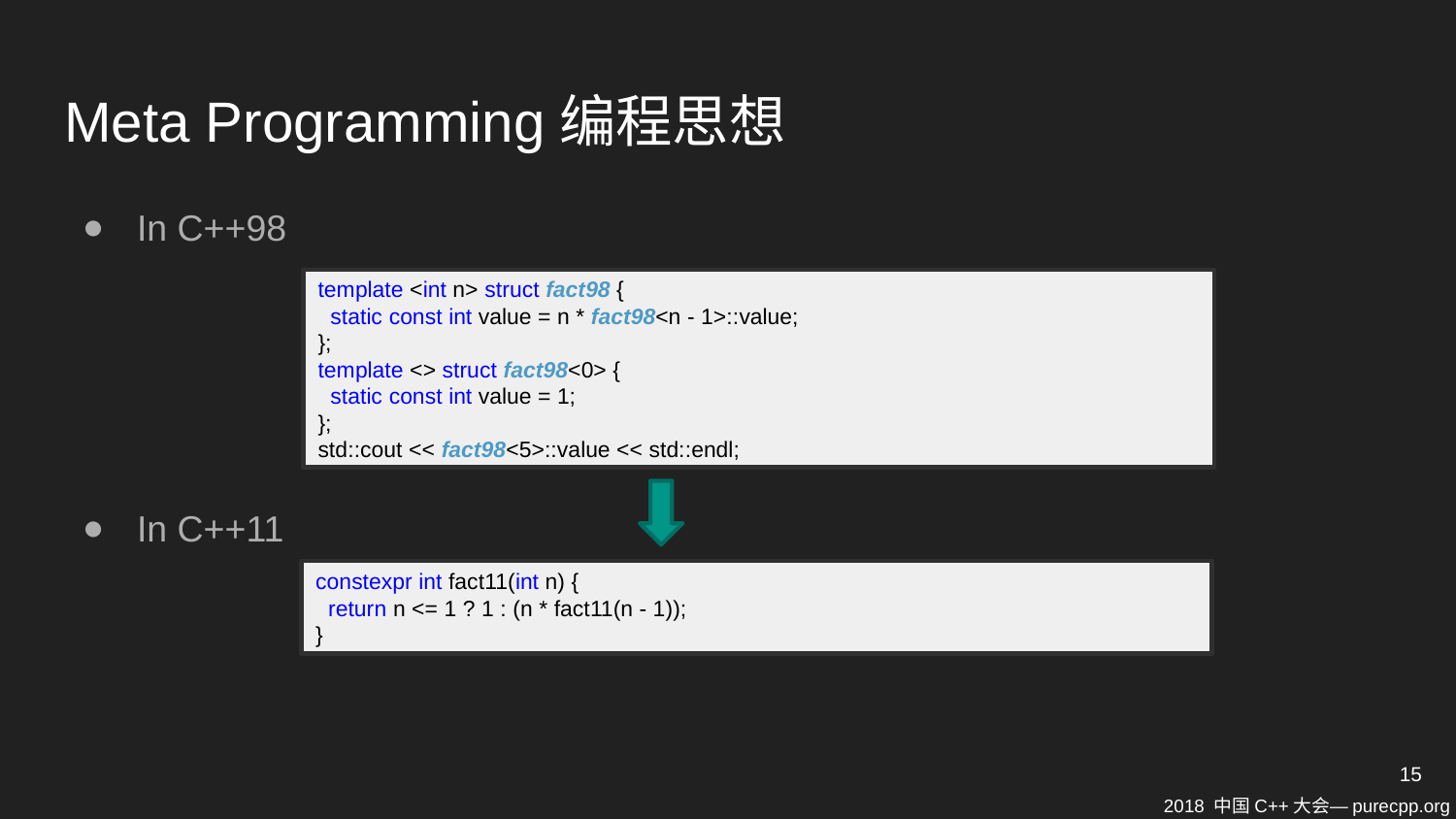

# Meta Programming编程思想
In C++98

In C++11
template <int n> struct fact98 {
  static const int value = n * fact98<n - 1>::value;
};
template <> struct fact98<0> {
  static const int value = 1;
};
std::cout << fact98<5>::value << std::endl;

constexpr int fact11(int n) {
  return n <= 1 ? 1 : (n * fact11(n - 1));
}
15